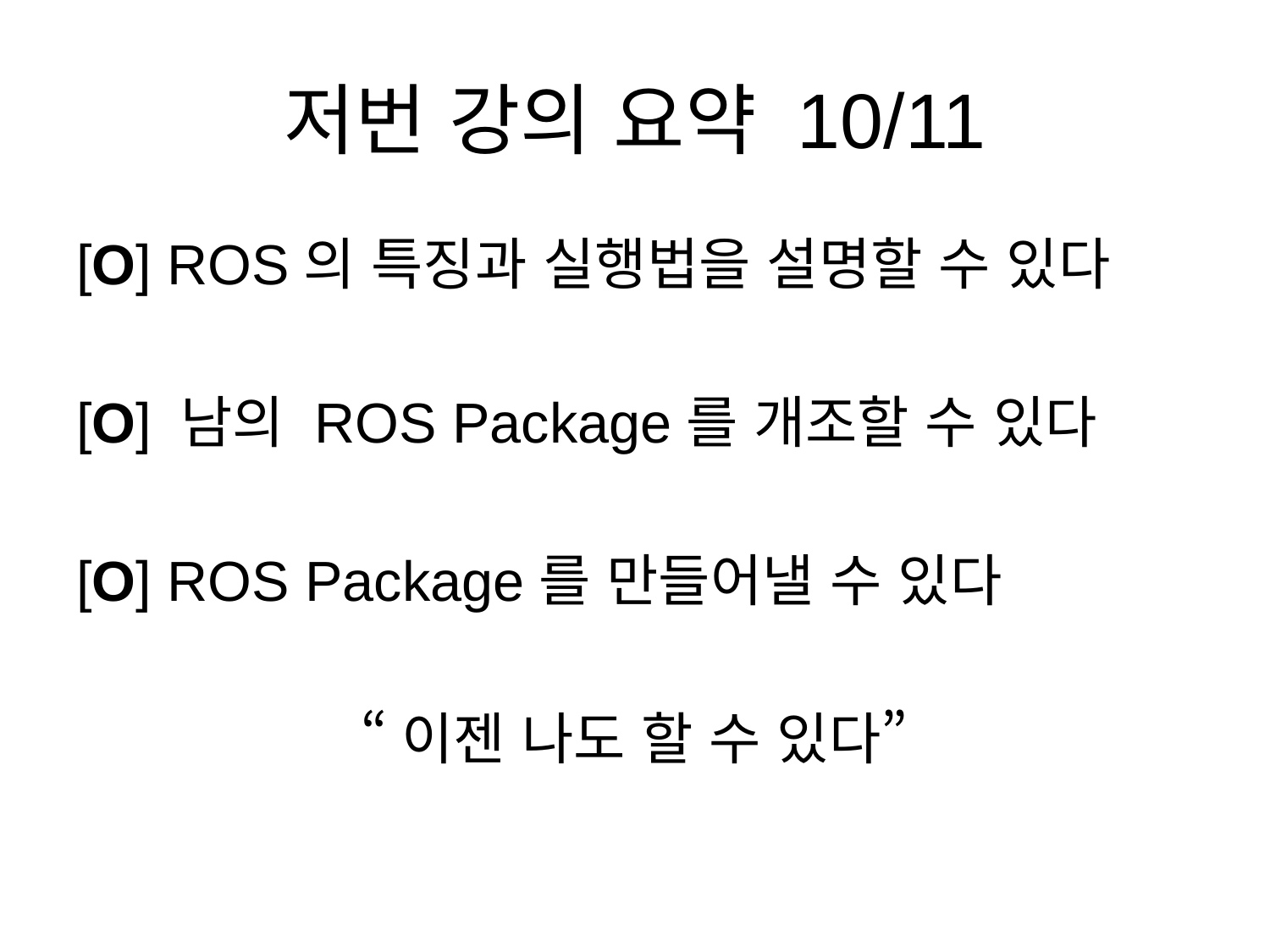

# 저번 강의 요약 10/11
[O] ROS의 특징과 실행법을 설명할 수 있다

[O] 남의 ROS Package를 개조할 수 있다

[O] ROS Package를 만들어낼 수 있다

“이젠 나도 할 수 있다”